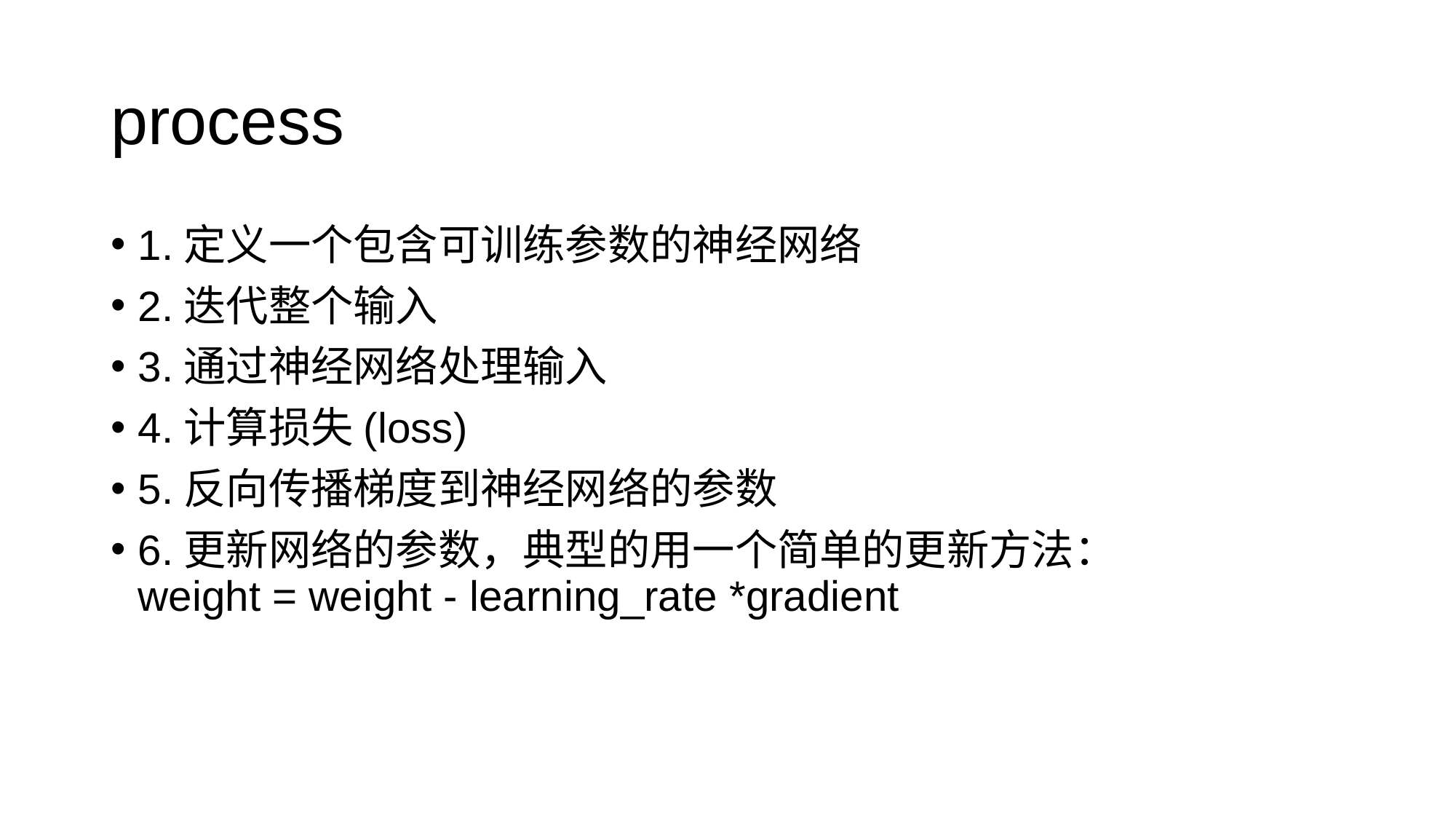

# process
1.定义一个包含可训练参数的神经网络
2.迭代整个输入
3.通过神经网络处理输入
4.计算损失(loss)
5.反向传播梯度到神经网络的参数
6.更新网络的参数，典型的用一个简单的更新方法：weight = weight - learning_rate *gradient